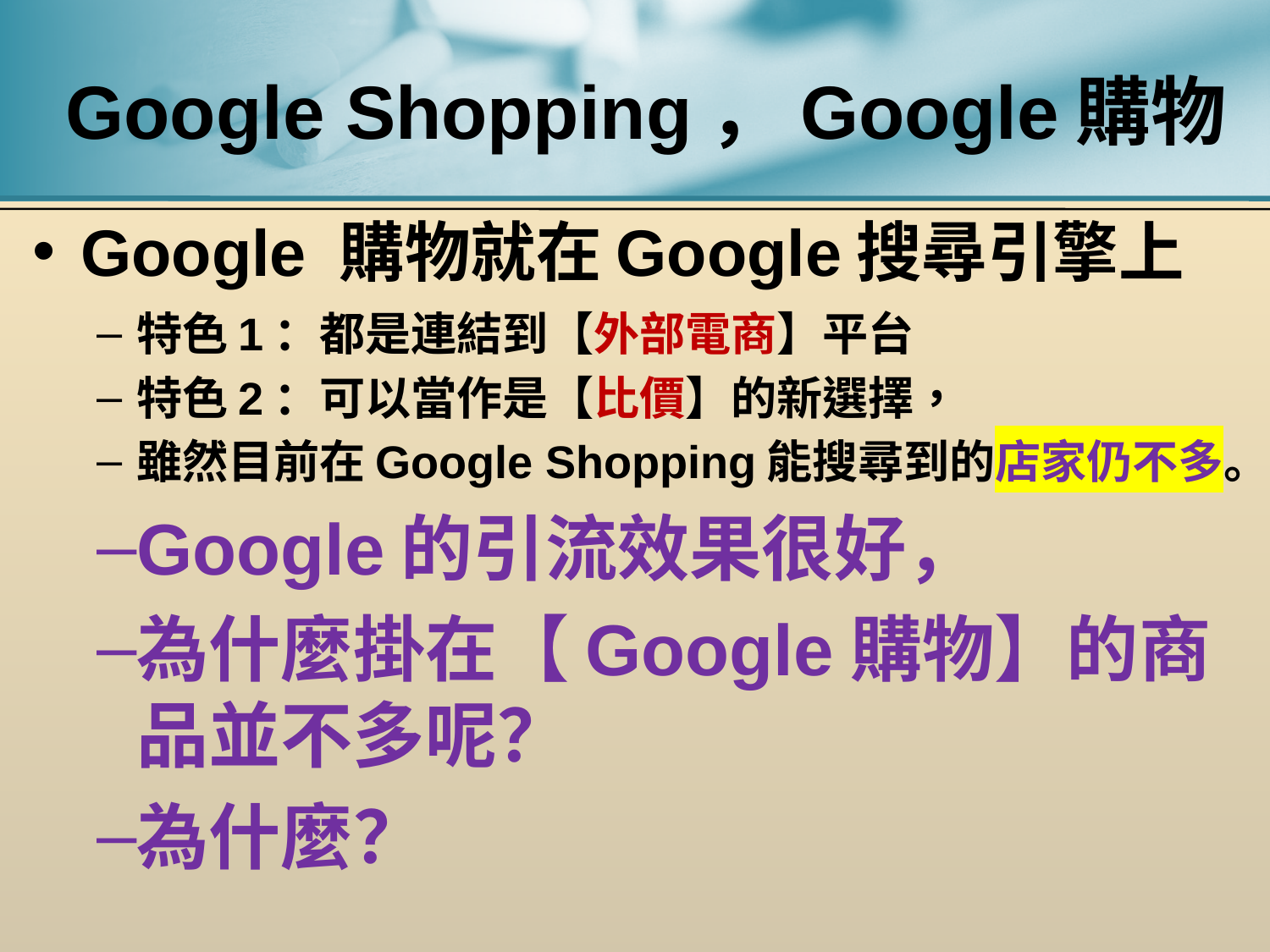

# Google Shopping，Google購物
Google 購物就在Google搜尋引擎上
特色1：都是連結到【外部電商】平台
特色2：可以當作是【比價】的新選擇，
雖然目前在Google Shopping能搜尋到的店家仍不多。
Google的引流效果很好，
為什麼掛在【Google購物】的商品並不多呢？
為什麼？